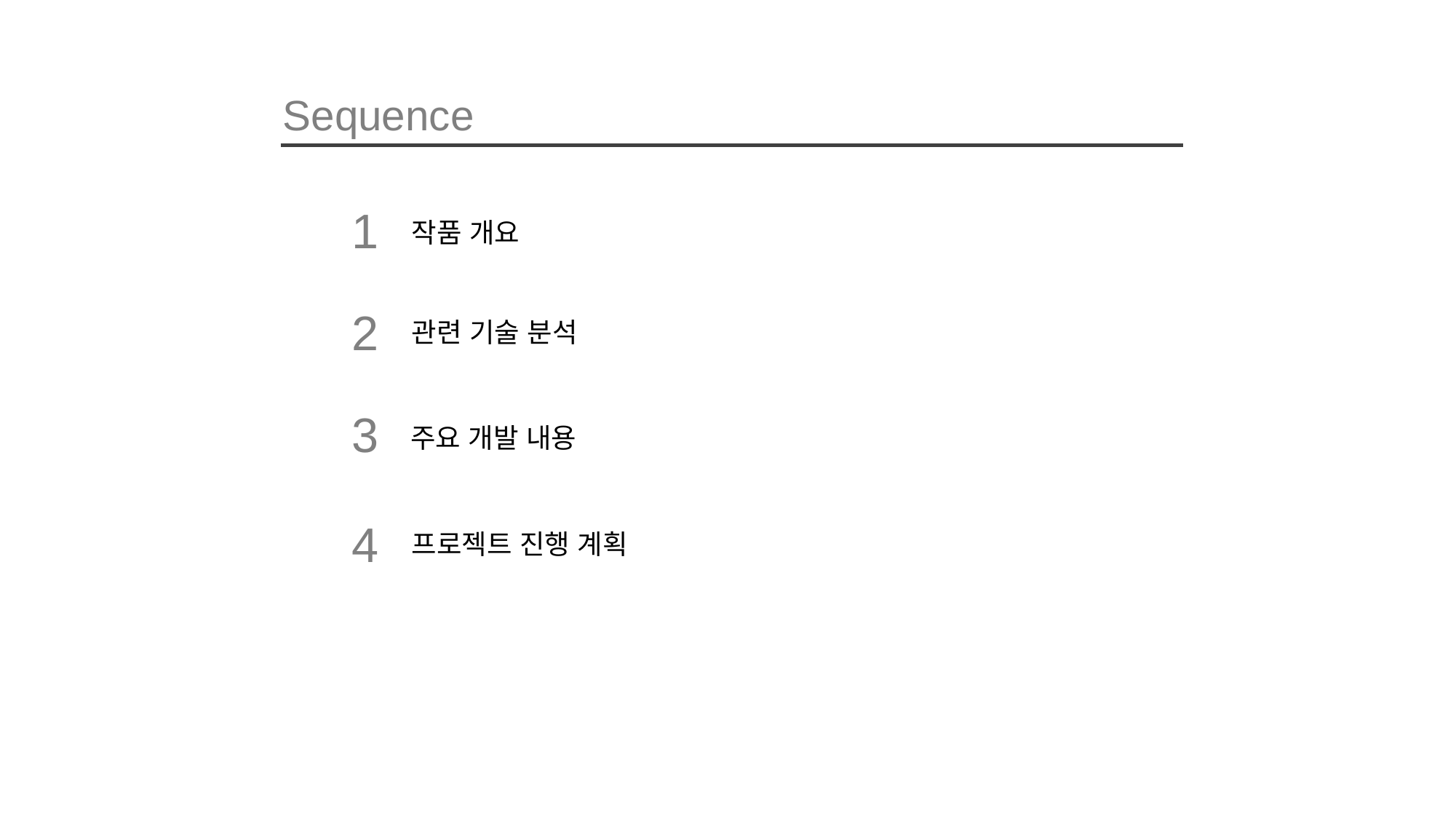

Sequence
1
작품 개요
2
관련 기술 분석
3
주요 개발 내용
4
프로젝트 진행 계획